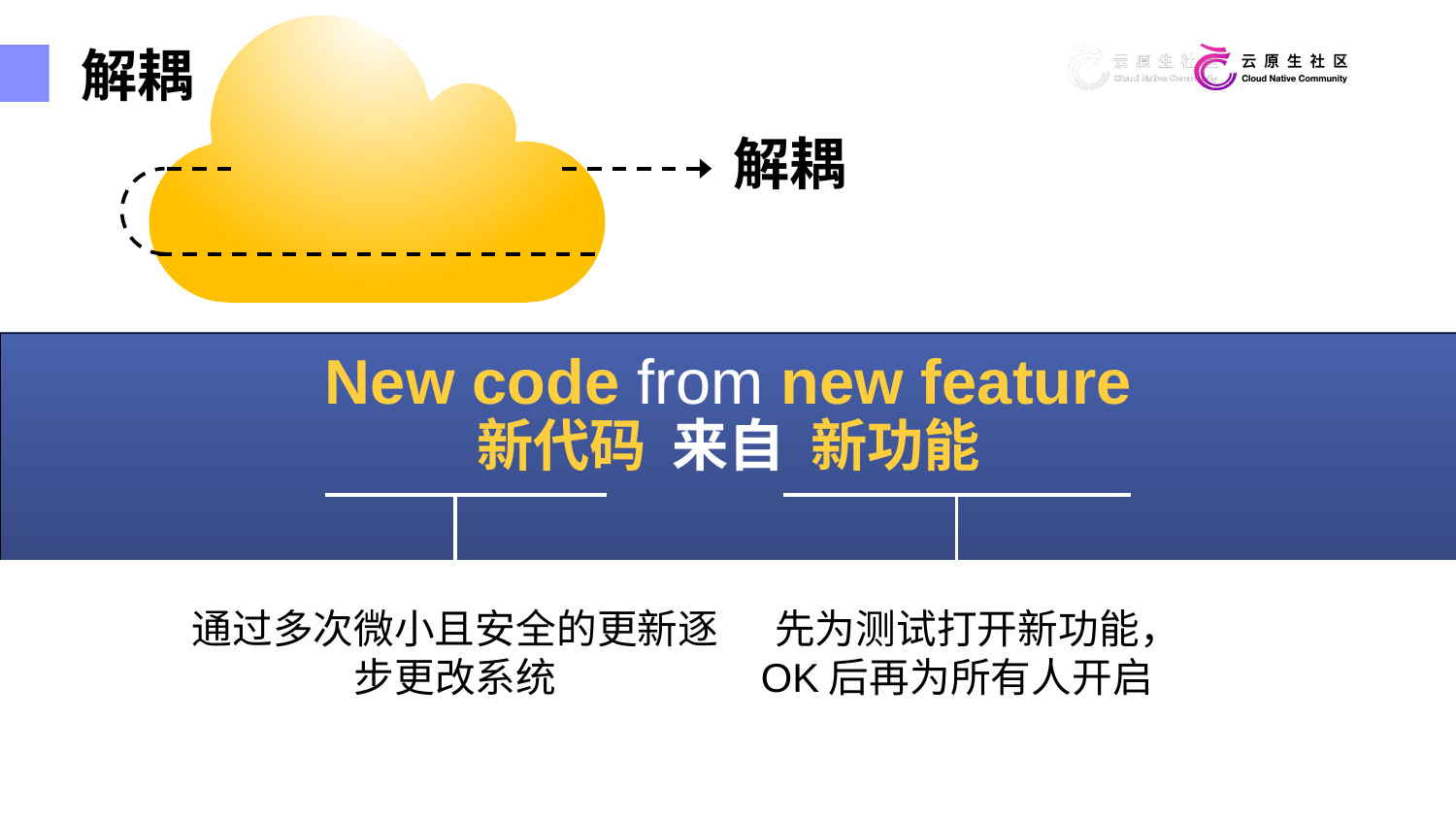

解耦

解耦

New code from new feature
新代码  来自  新功能
通过多次微小且安全的更新逐步更改系统
先为测试打开新功能，OK后再为所有人开启